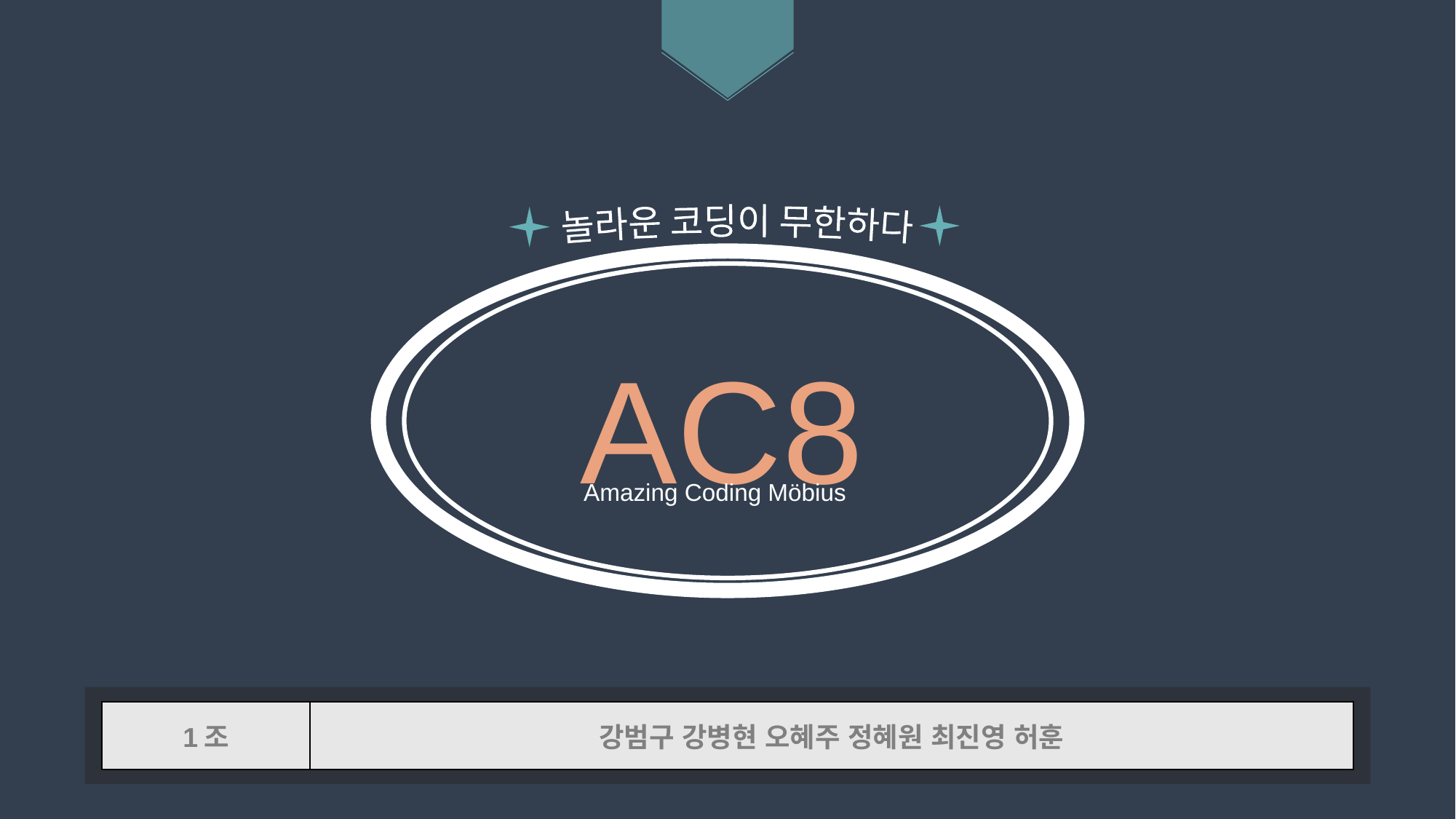

놀라운 코딩이 무한하다

AC8
Amazing Coding Möbius

| 1조 | 강범구 강병현 오혜주 정혜원 최진영 허훈 |
| --- | --- |